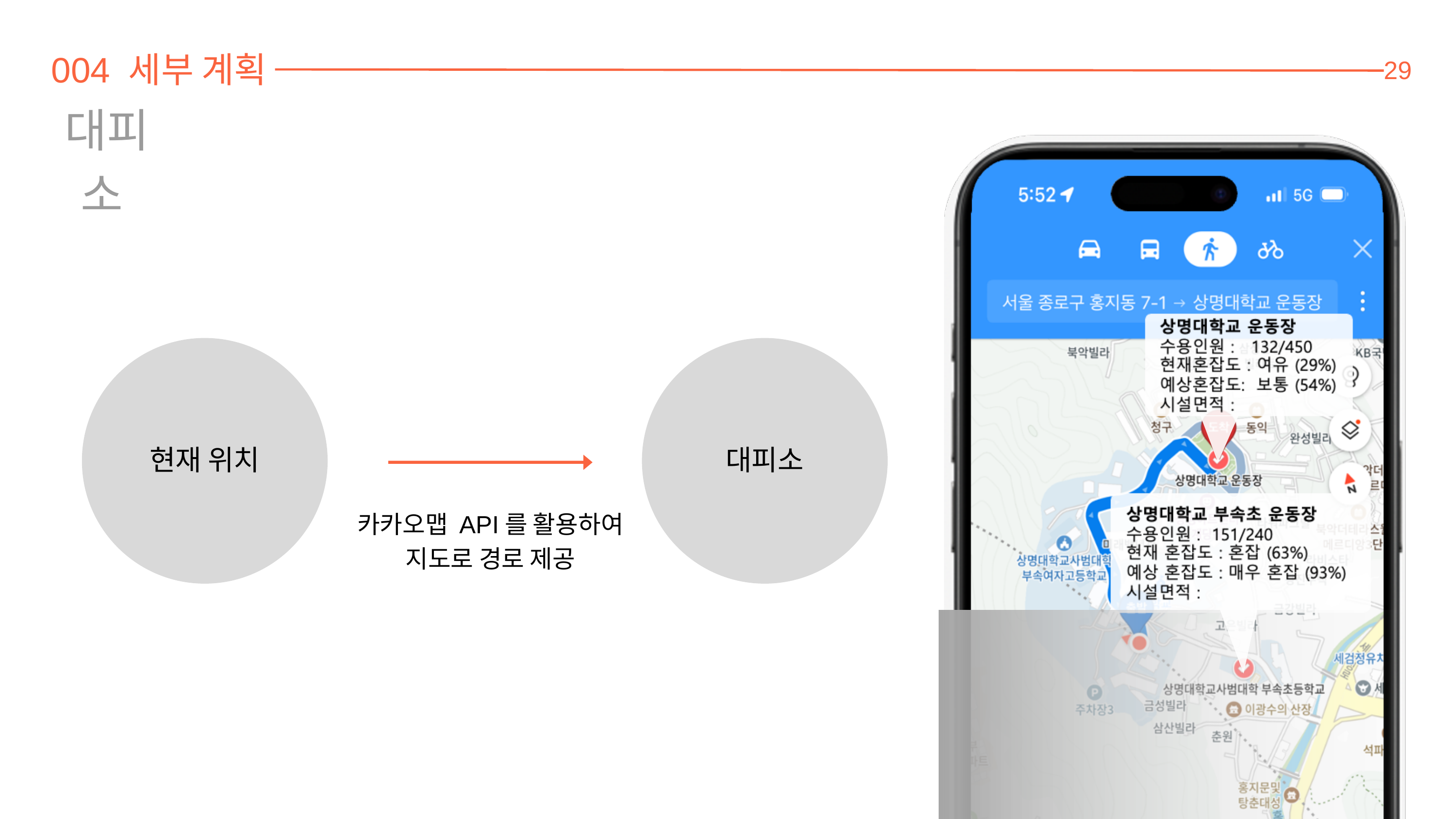

004 세부 계획
29

대피소

현재 위치
대피소

카카오맵 API를 활용하여
지도로 경로 제공